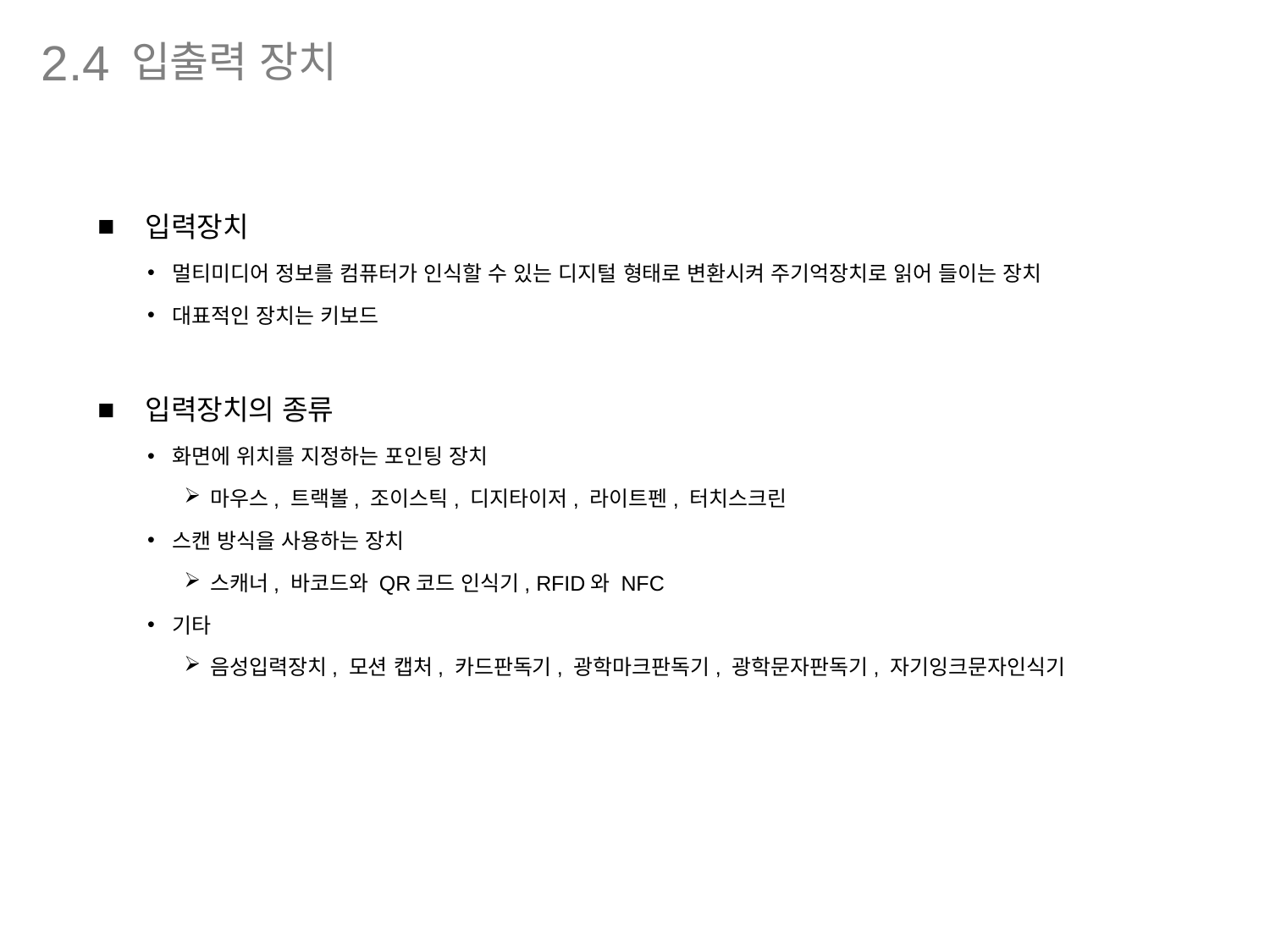

입출력 장치
2.4
입력장치
멀티미디어 정보를 컴퓨터가 인식할 수 있는 디지털 형태로 변환시켜 주기억장치로 읽어 들이는 장치
대표적인 장치는 키보드

입력장치의 종류
화면에 위치를 지정하는 포인팅 장치
마우스, 트랙볼, 조이스틱, 디지타이저, 라이트펜, 터치스크린
스캔 방식을 사용하는 장치
스캐너, 바코드와 QR코드 인식기, RFID와 NFC
기타
음성입력장치, 모션 캡처, 카드판독기, 광학마크판독기, 광학문자판독기, 자기잉크문자인식기